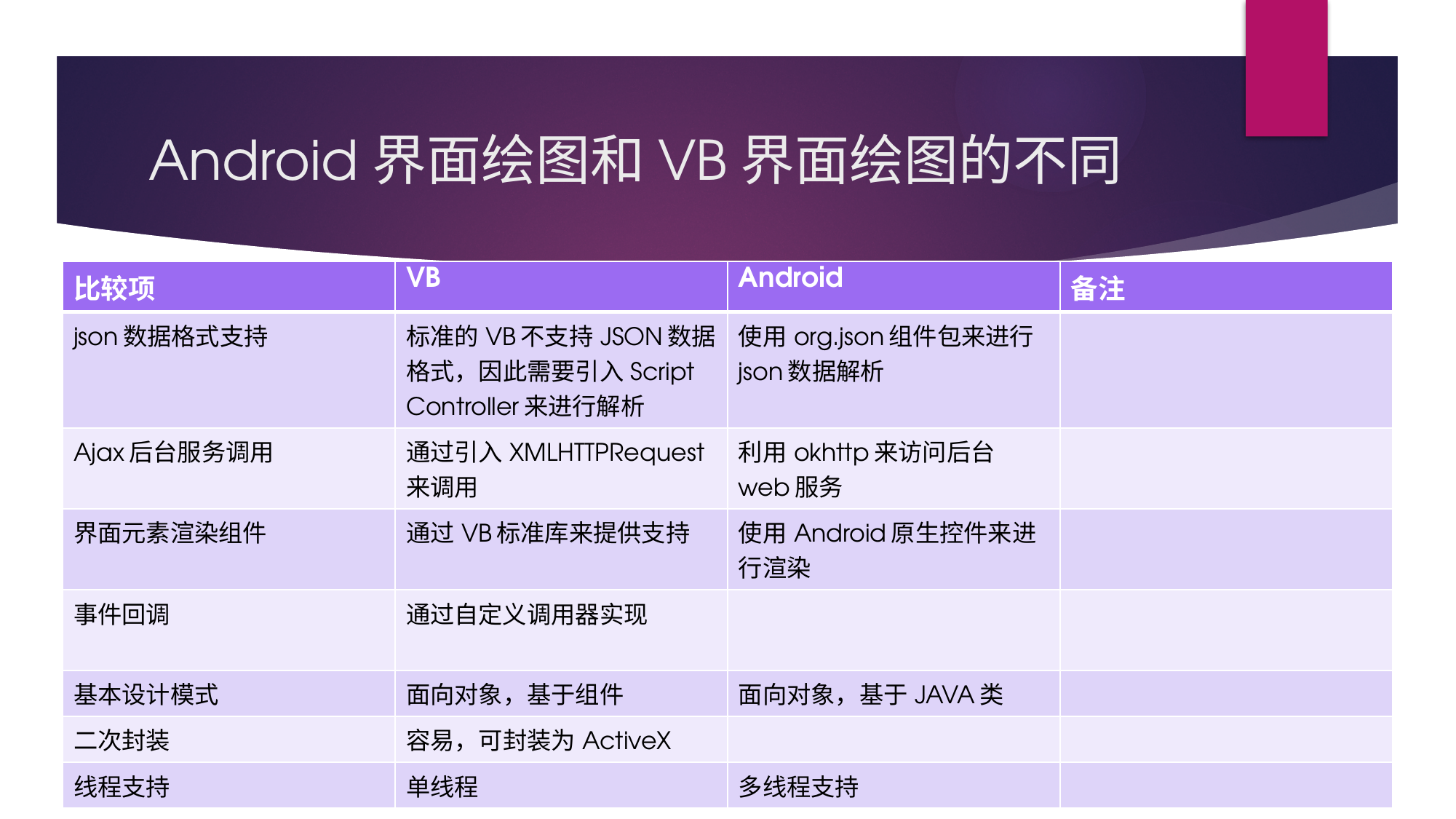

# Android界面绘图和VB界面绘图的不同
| 比较项 | VB | Android | 备注 |
| --- | --- | --- | --- |
| json数据格式支持 | 标准的VB不支持JSON数据格式，因此需要引入Script Controller来进行解析 | 使用org.json组件包来进行json数据解析 |  |
| Ajax后台服务调用 | 通过引入XMLHTTPRequest来调用 | 利用okhttp来访问后台web服务 |  |
| 界面元素渲染组件 | 通过VB标准库来提供支持 | 使用Android原生控件来进行渲染 |  |
| 事件回调 | 通过自定义调用器实现 |  |  |
| 基本设计模式 | 面向对象，基于组件 | 面向对象，基于JAVA类 |  |
| 二次封装 | 容易，可封装为ActiveX |  |  |
| 线程支持 | 单线程 | 多线程支持 |  |